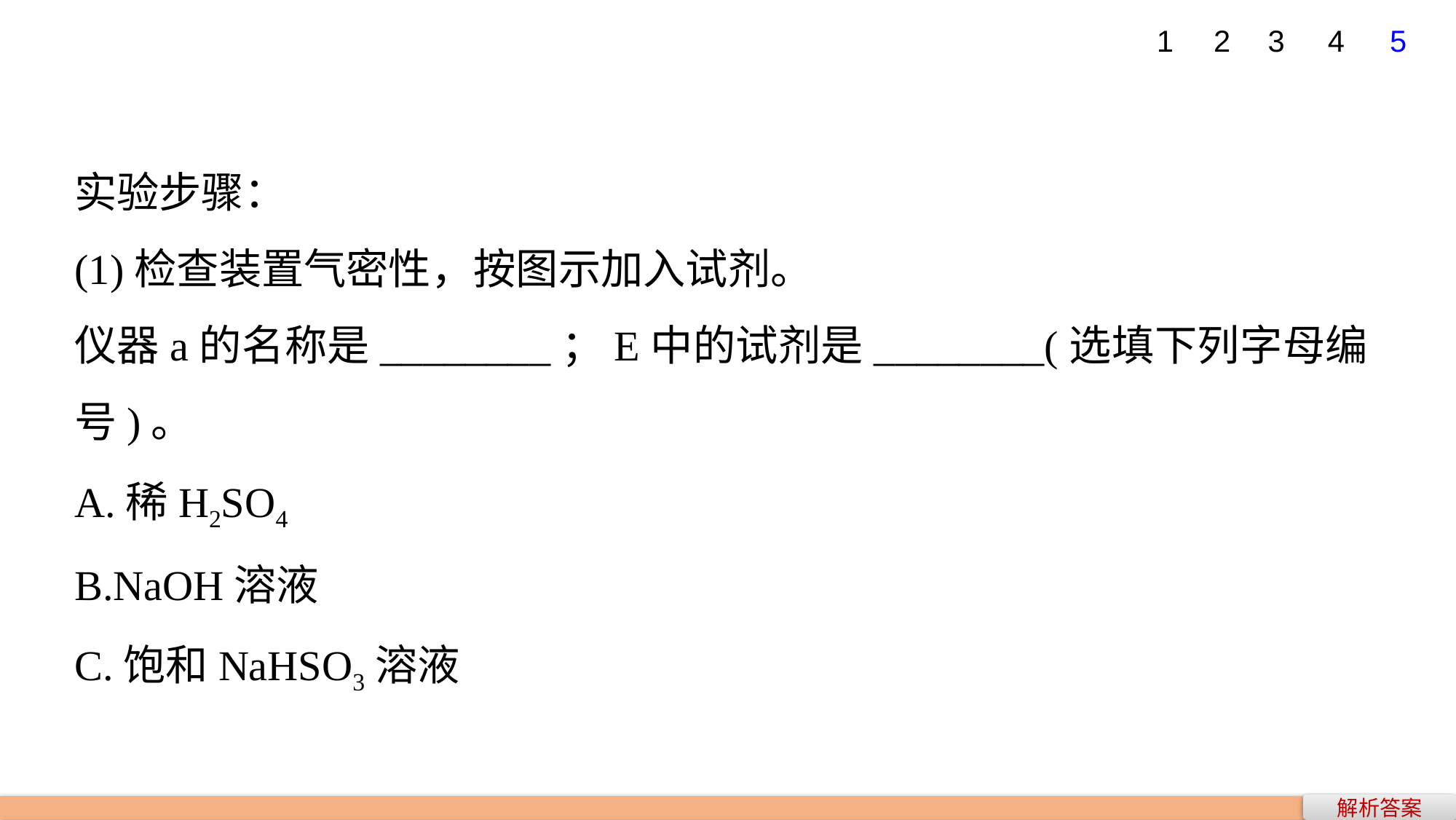

5
1
2
3
4
实验步骤：
(1)检查装置气密性，按图示加入试剂。
仪器a的名称是________；E中的试剂是________(选填下列字母编号)。
A.稀H2SO4
B.NaOH溶液
C.饱和NaHSO3溶液
解析答案